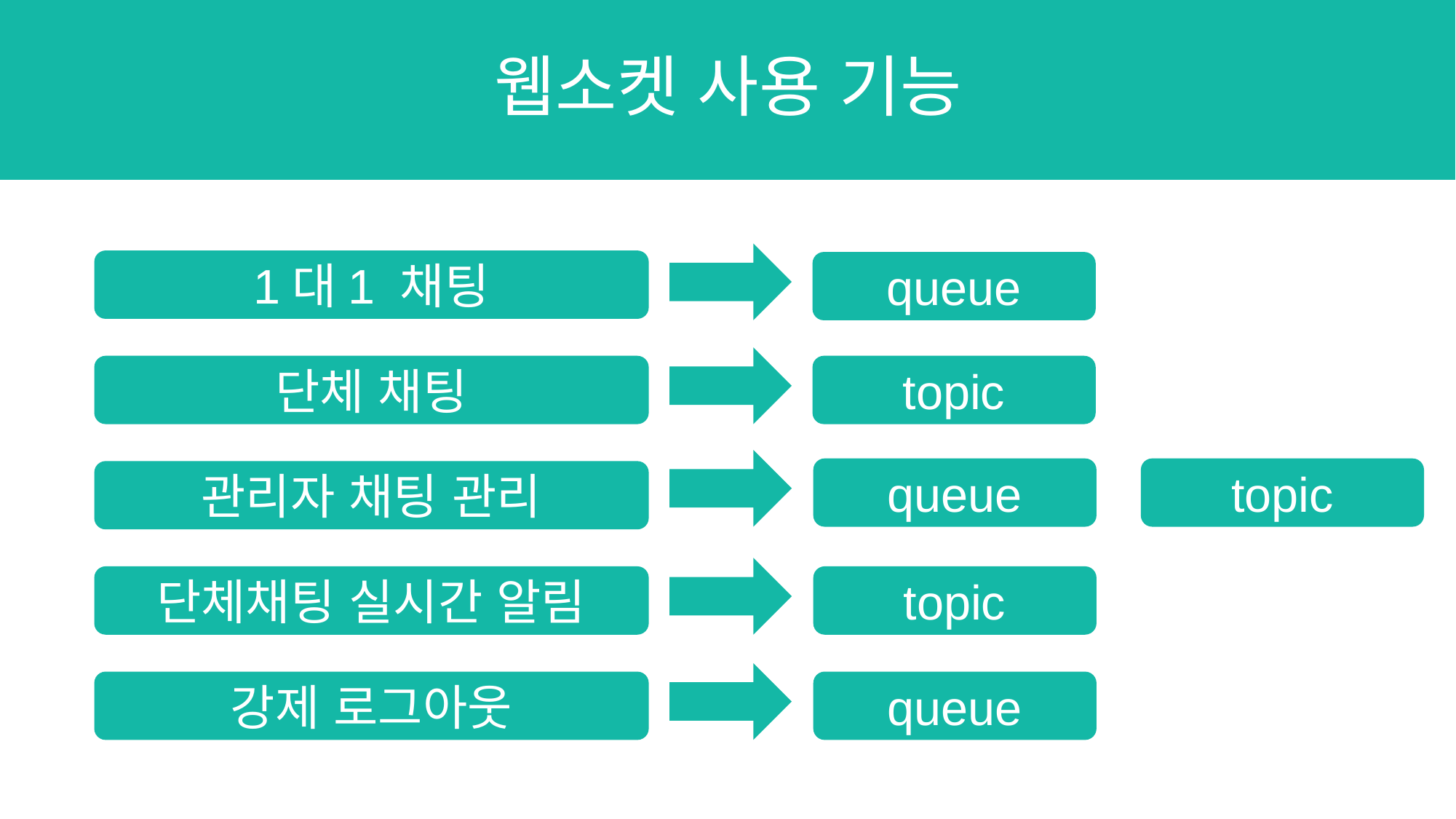

웹소켓 사용 기능

1대1 채팅
queue

단체 채팅
topic

topic
queue
관리자 채팅 관리

단체채팅 실시간 알림
topic

강제 로그아웃
queue